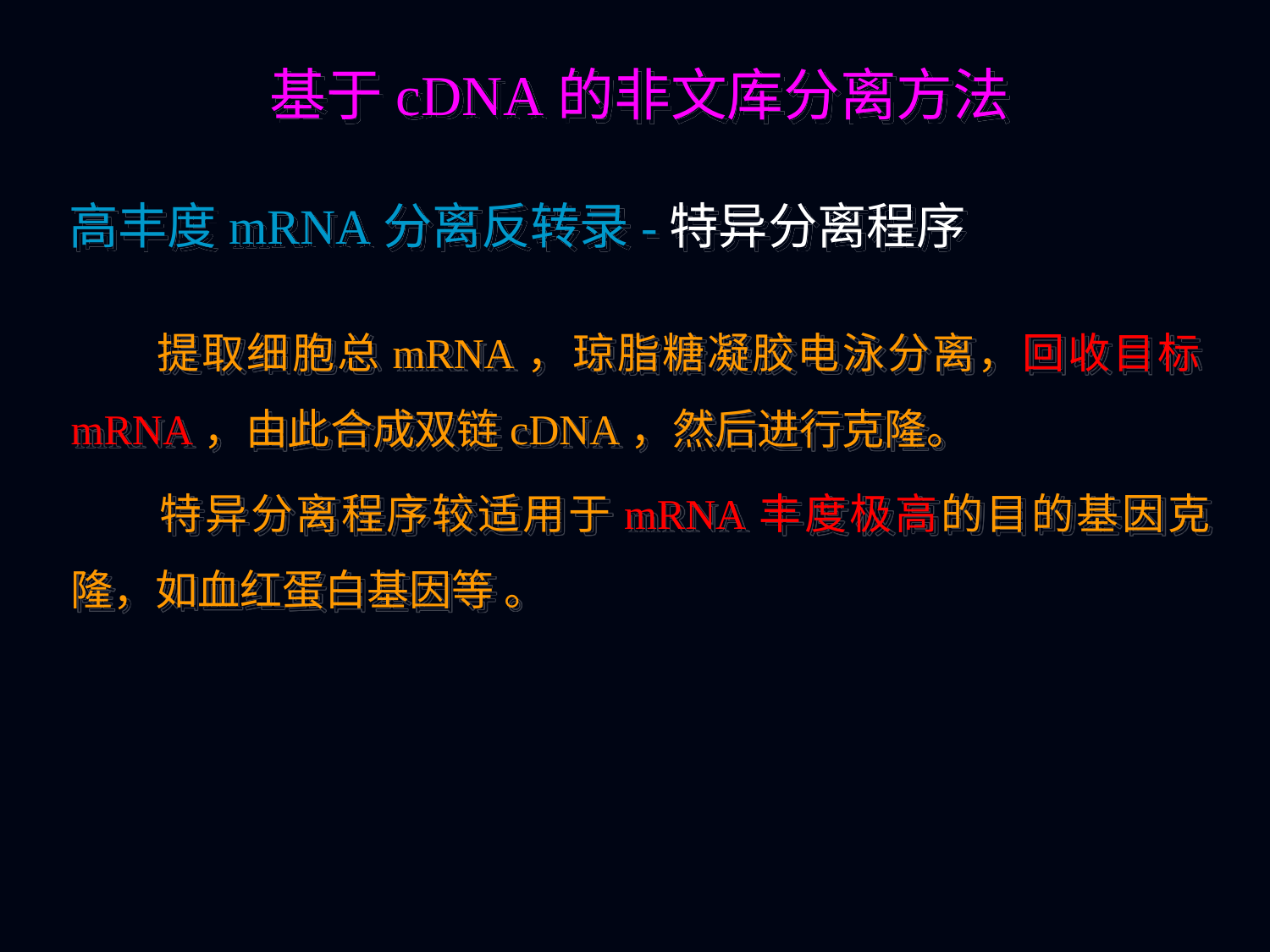

基于cDNA的非文库分离方法
高丰度mRNA分离反转录-特异分离程序
      提取细胞总mRNA，琼脂糖凝胶电泳分离，回收目标mRNA，由此合成双链cDNA，然后进行克隆。
      特异分离程序较适用于mRNA丰度极高的目的基因克隆，如血红蛋白基因等 。